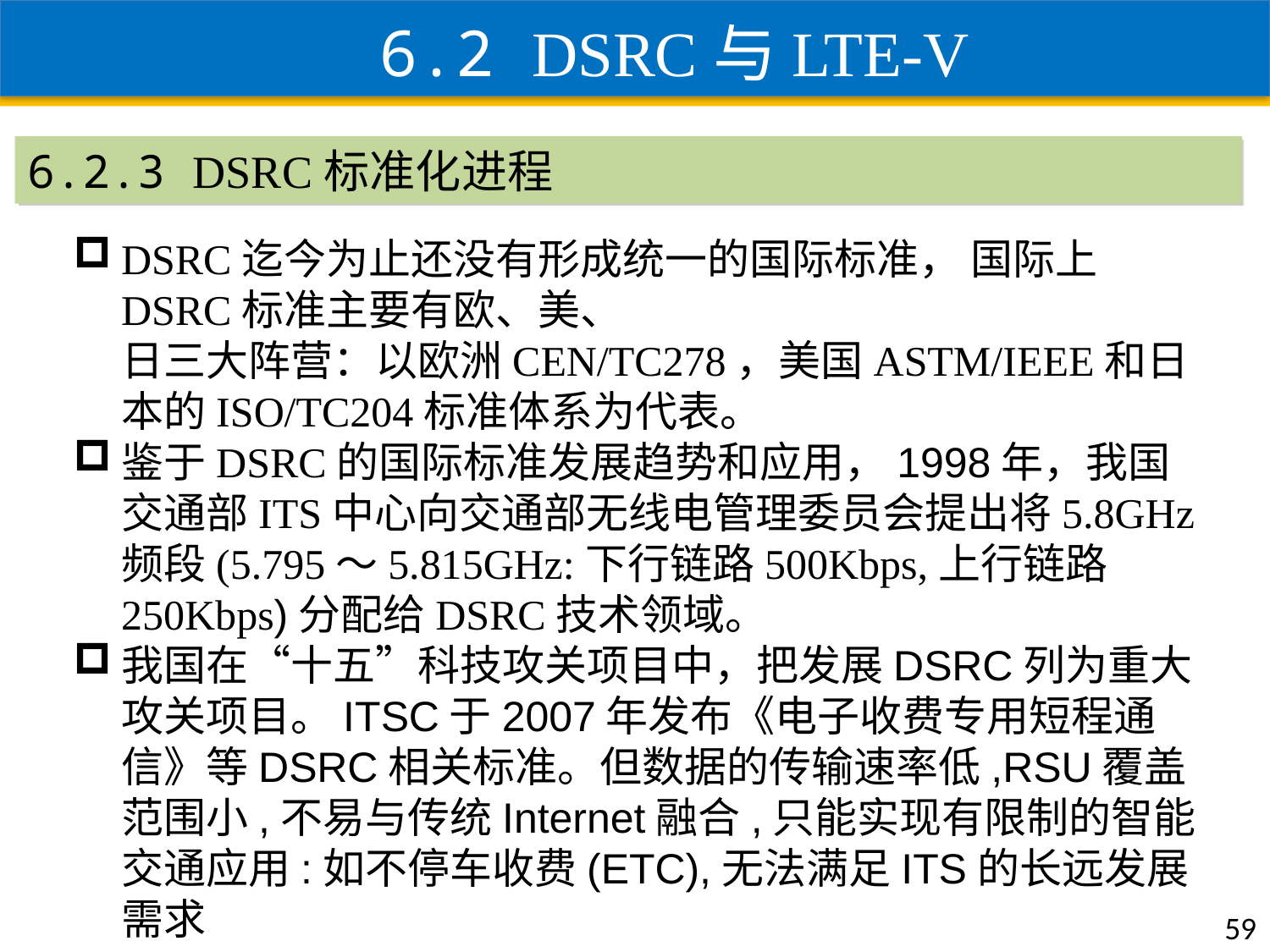

6.2 DSRC与LTE-V
6.2.3 DSRC标准化进程
DSRC迄今为止还没有形成统一的国际标准， 国际上DSRC标准主要有欧、美、 日三大阵营：以欧洲CEN/TC278，美国ASTM/IEEE和日本的ISO/TC204标准体系为代表。
鉴于DSRC的国际标准发展趋势和应用，1998年，我国交通部ITS中心向交通部无线电管理委员会提出将5.8GHz频段(5.795～5.815GHz:下行链路500Kbps,上行链路250Kbps)分配给DSRC技术领域。
我国在“十五”科技攻关项目中，把发展DSRC列为重大攻关项目。ITSC于2007年发布《电子收费专用短程通信》等DSRC相关标准。但数据的传输速率低,RSU覆盖范围小,不易与传统Internet融合,只能实现有限制的智能交通应用:如不停车收费(ETC),无法满足ITS的长远发展需求
59